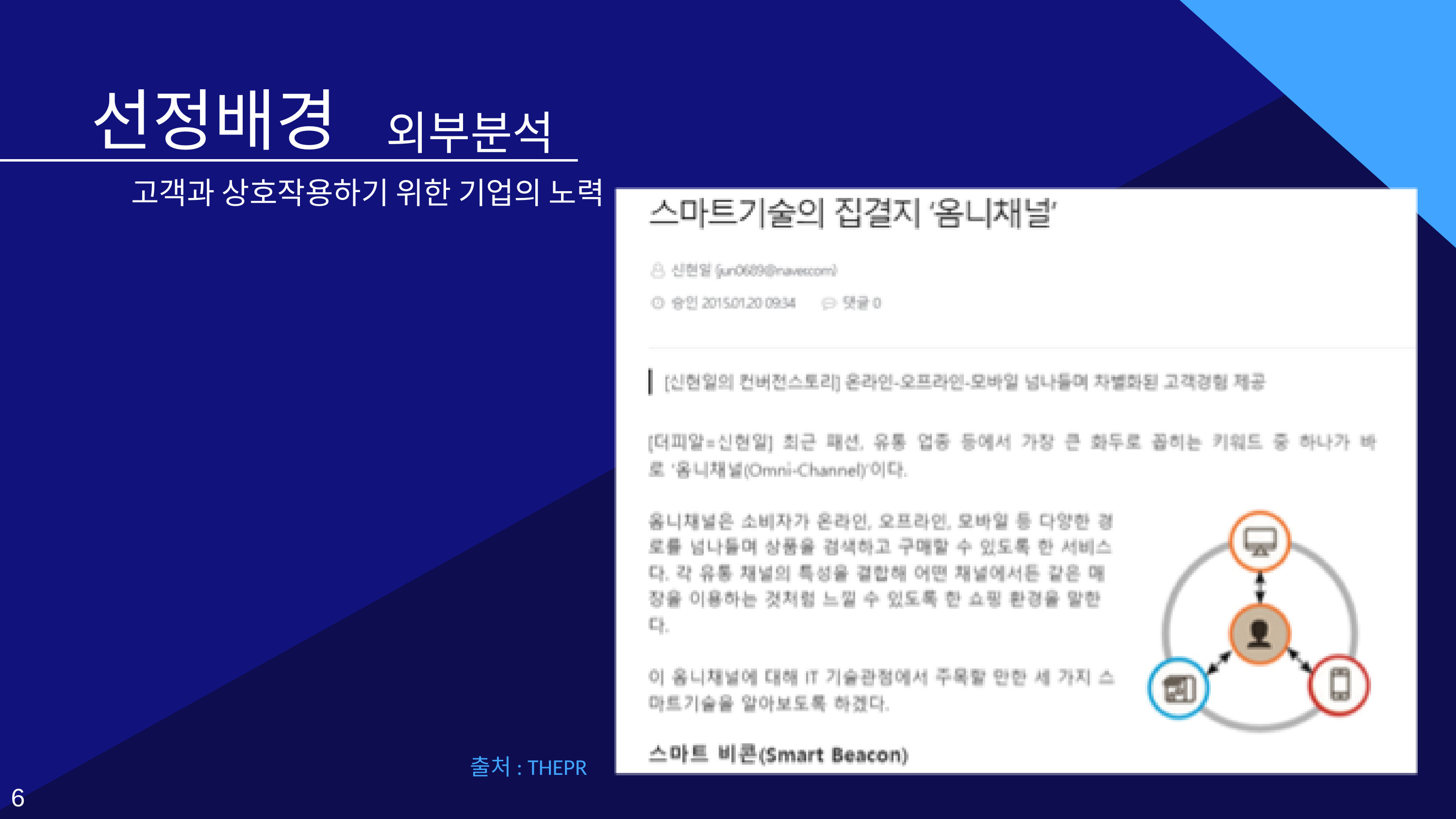

선정배경
외부분석

고객과 상호작용하기 위한 기업의 노력

출처: THEPR
6